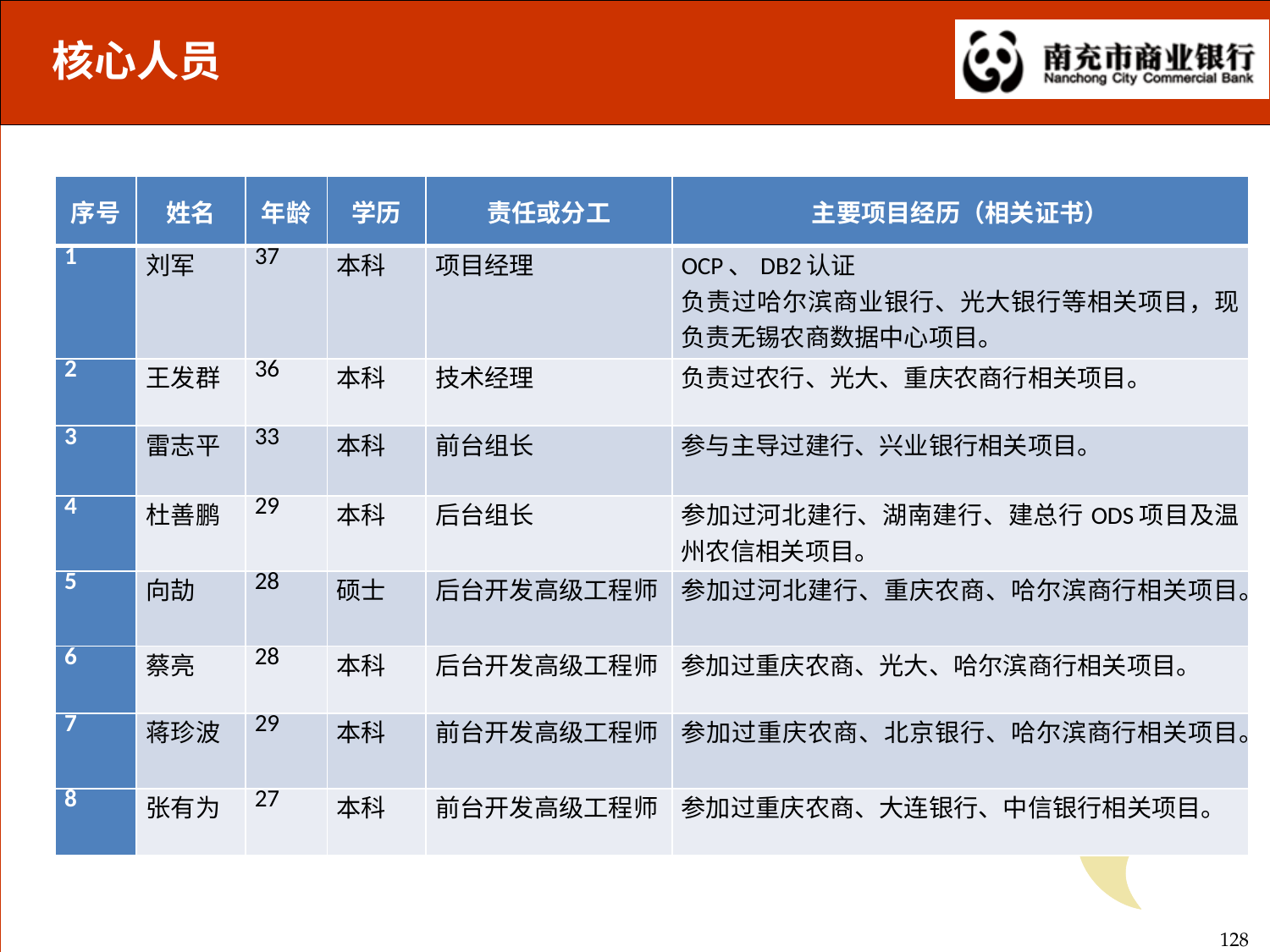

核心人员
| 序号 | 姓名 | 年龄 | 学历 | 责任或分工 | 主要项目经历（相关证书） |
| --- | --- | --- | --- | --- | --- |
| 1 | 刘军 | 37 | 本科 | 项目经理 | OCP、DB2认证 负责过哈尔滨商业银行、光大银行等相关项目，现负责无锡农商数据中心项目。 |
| 2 | 王发群 | 36 | 本科 | 技术经理 | 负责过农行、光大、重庆农商行相关项目。 |
| 3 | 雷志平 | 33 | 本科 | 前台组长 | 参与主导过建行、兴业银行相关项目。 |
| 4 | 杜善鹏 | 29 | 本科 | 后台组长 | 参加过河北建行、湖南建行、建总行ODS项目及温州农信相关项目。 |
| 5 | 向劼 | 28 | 硕士 | 后台开发高级工程师 | 参加过河北建行、重庆农商、哈尔滨商行相关项目。 |
| 6 | 蔡亮 | 28 | 本科 | 后台开发高级工程师 | 参加过重庆农商、光大、哈尔滨商行相关项目。 |
| 7 | 蒋珍波 | 29 | 本科 | 前台开发高级工程师 | 参加过重庆农商、北京银行、哈尔滨商行相关项目。 |
| 8 | 张有为 | 27 | 本科 | 前台开发高级工程师 | 参加过重庆农商、大连银行、中信银行相关项目。 |
128
128